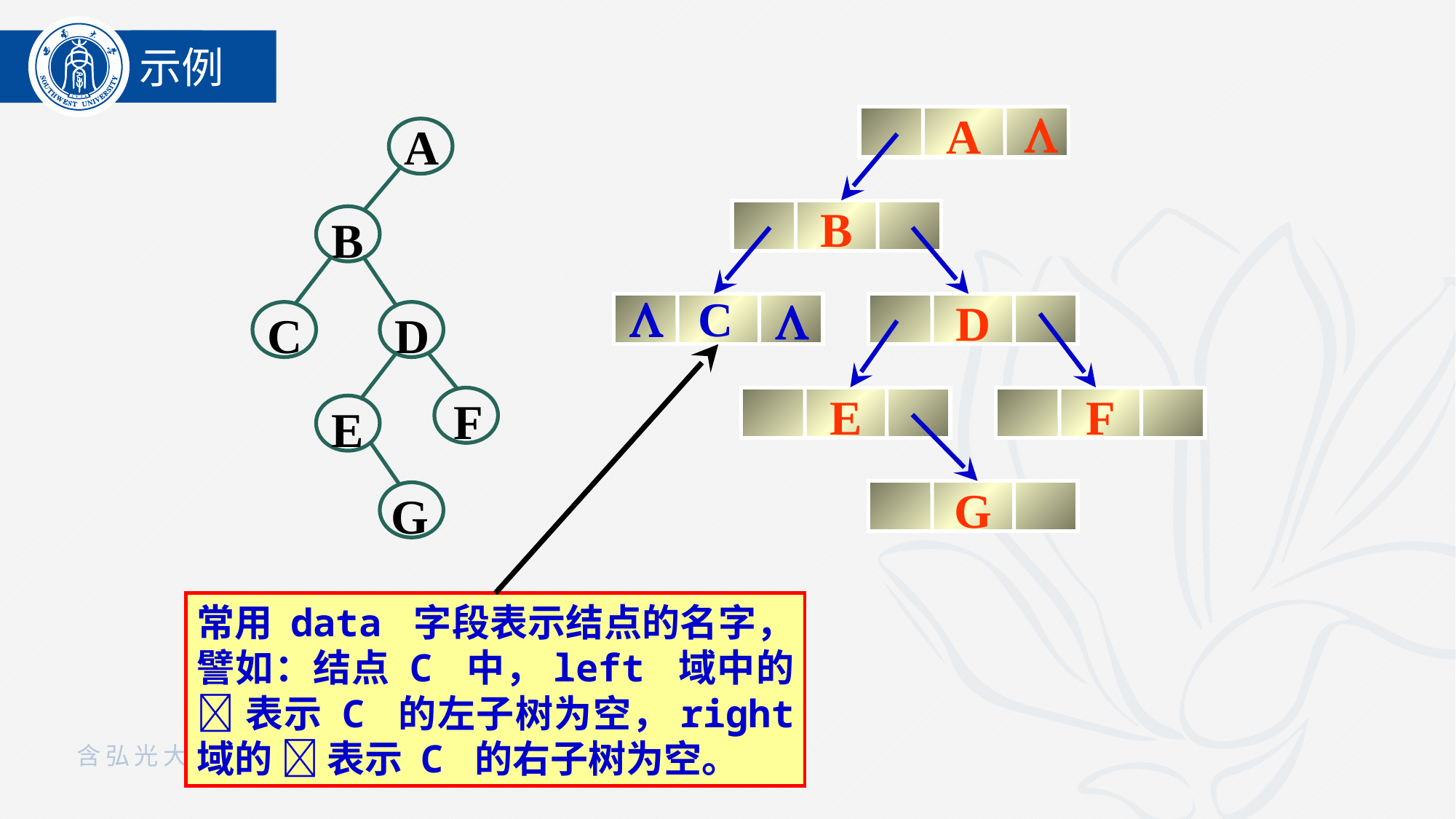

示例

A

Λ

B

D

Λ
C
Λ

E

F

G

A

B

C

D

F

E

G

常用 data 字段表示结点的名字，譬如：结点 C 中，left 域中的 Λ 表示 C 的左子树为空，right 域的 Λ 表示 C 的右子树为空。